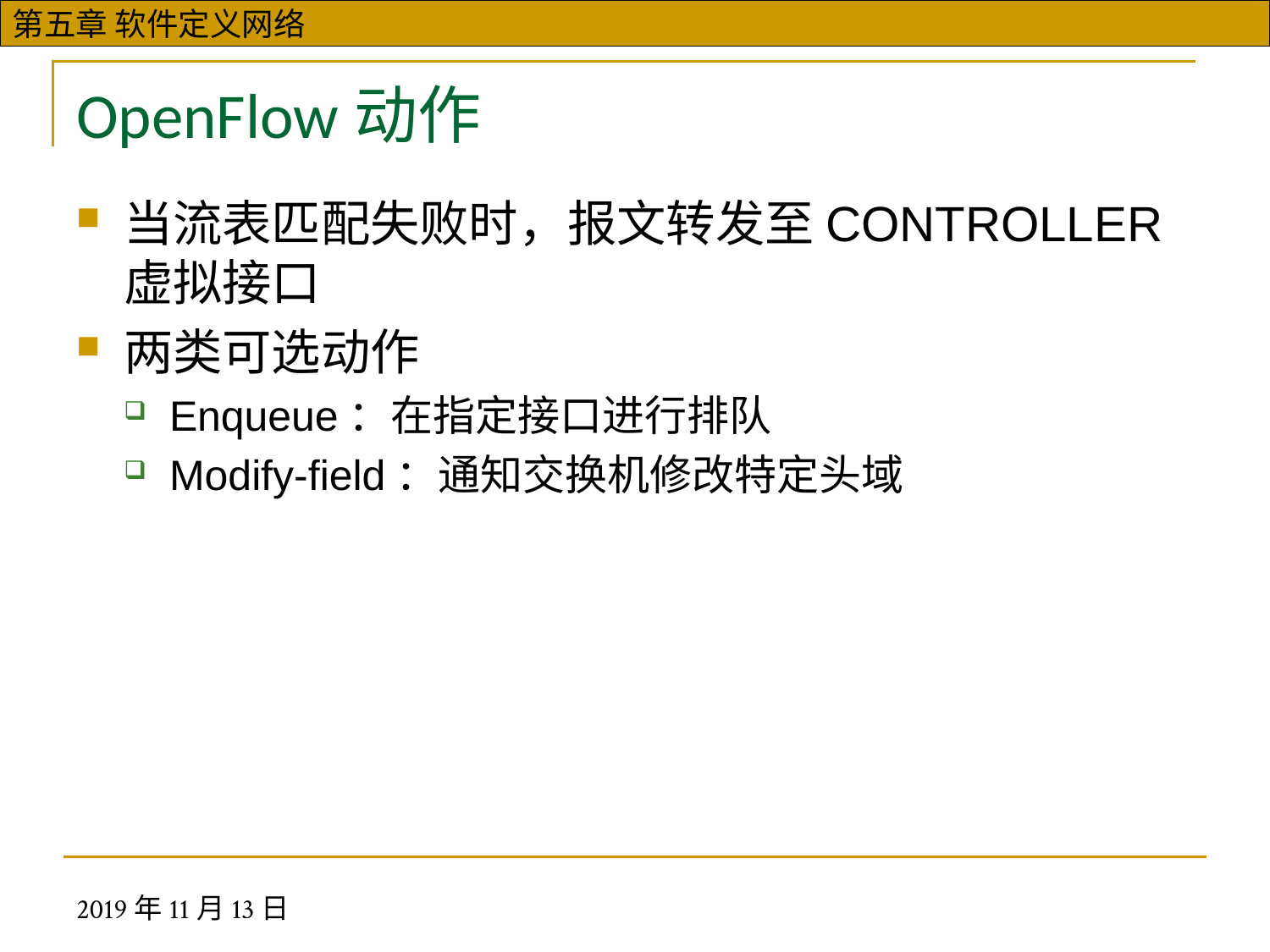

# OpenFlow动作
当流表匹配失败时，报文转发至CONTROLLER虚拟接口
两类可选动作
Enqueue：在指定接口进行排队
Modify-field：通知交换机修改特定头域
2019年11月13日